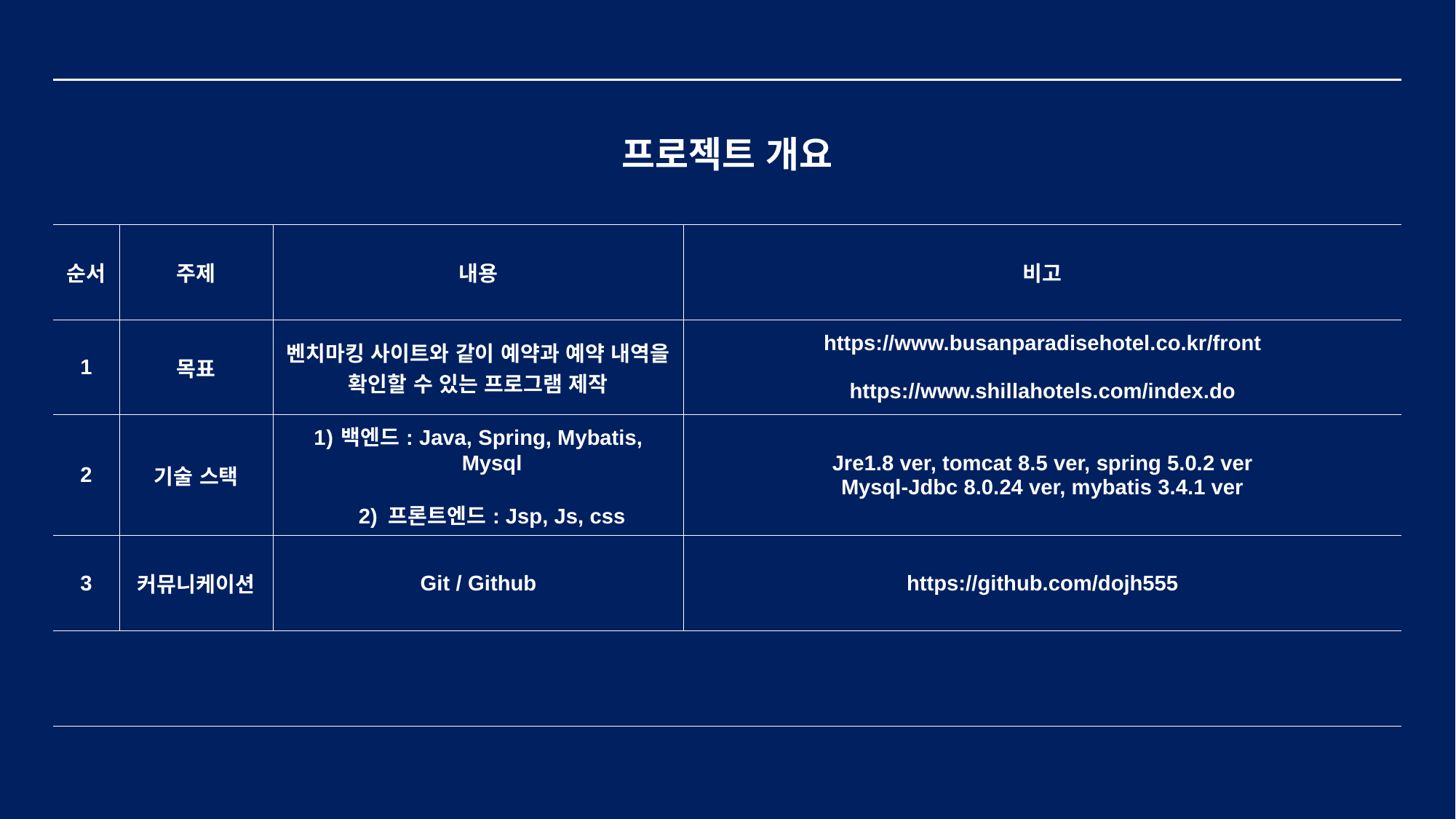

| 프로젝트 개요 |  |  |  |
| --- | --- | --- | --- |
| 순서 | 주제 | 내용 | 비고 |
| 1 | 목표 | 벤치마킹 사이트와 같이 예약과 예약 내역을 확인할 수 있는 프로그램 제작 | https://www.busanparadisehotel.co.kr/front https://www.shillahotels.com/index.do |
| 2 | 기술 스택 | 백엔드: Java, Spring, Mybatis, Mysql 2) 프론트엔드: Jsp, Js, css | Jre1.8 ver, tomcat 8.5 ver, spring 5.0.2 ver Mysql-Jdbc 8.0.24 ver, mybatis 3.4.1 ver |
| 3 | 커뮤니케이션 | Git / Github | https://github.com/dojh555 |
|  |  |  |  |